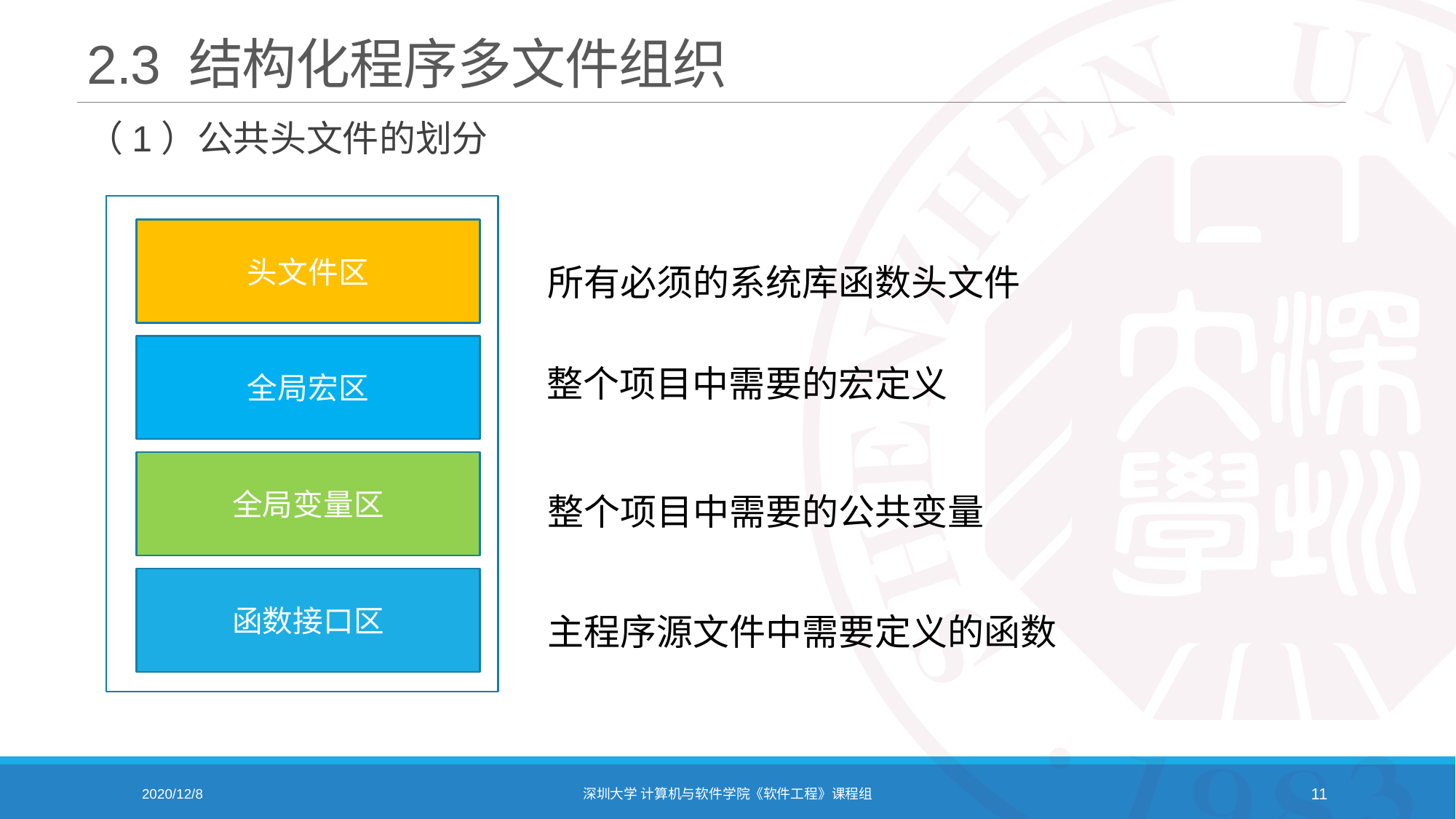

# 2.3 结构化程序多文件组织
（1）公共头文件的划分

头文件区
所有必须的系统库函数头文件
全局宏区
整个项目中需要的宏定义
全局变量区
整个项目中需要的公共变量
函数接口区
主程序源文件中需要定义的函数
2020/12/8
深圳大学 计算机与软件学院《软件工程》课程组
11